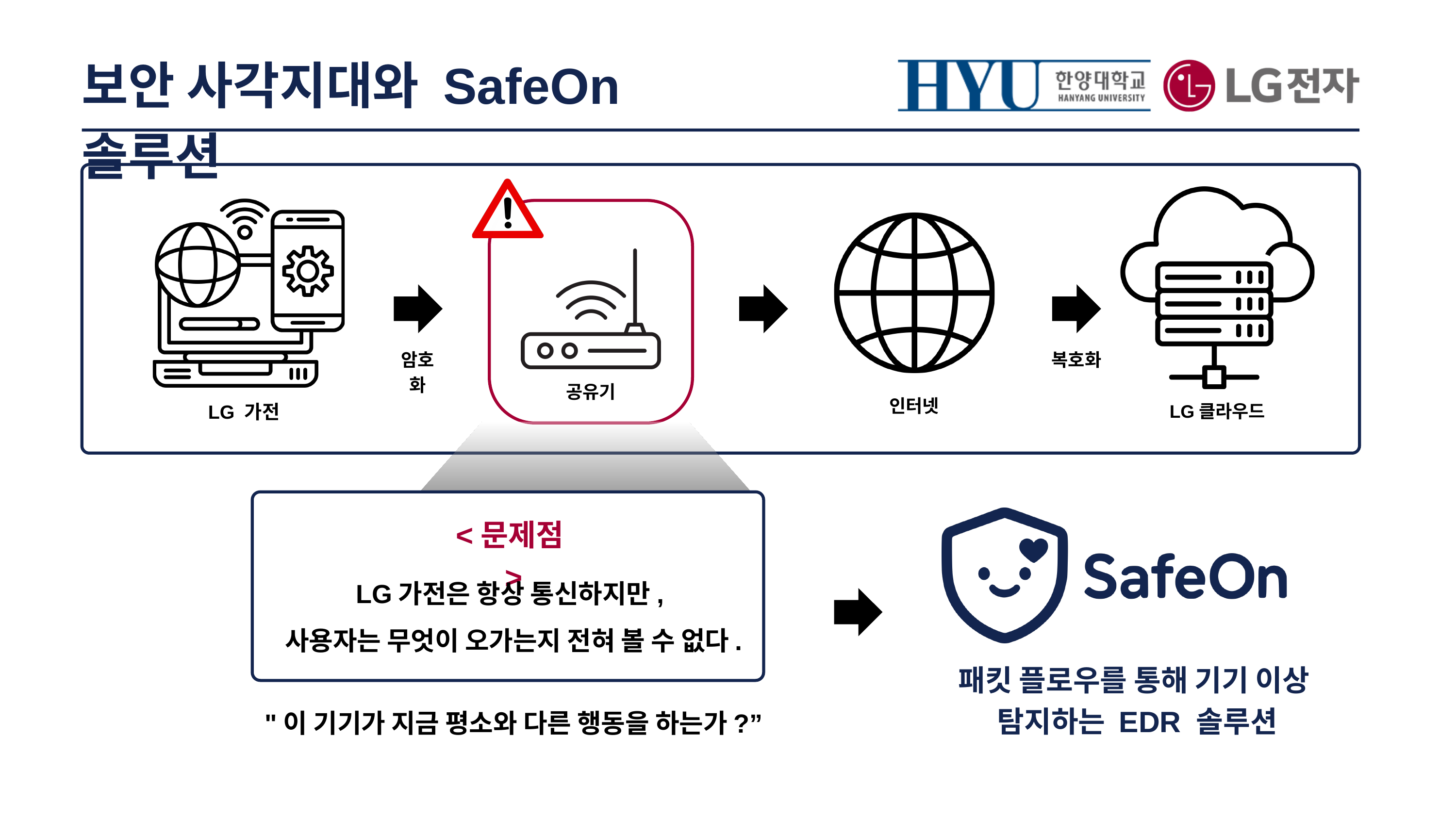

보안 사각지대와 SafeOn 솔루션

암호화
복호화
공유기
인터넷
LG 가전
LG클라우드

<문제점>
LG가전은 항상 통신하지만,
사용자는 무엇이 오가는지 전혀 볼 수 없다.

패킷 플로우를 통해 기기 이상
탐지하는 EDR 솔루션
"이 기기가 지금 평소와 다른 행동을 하는가?”